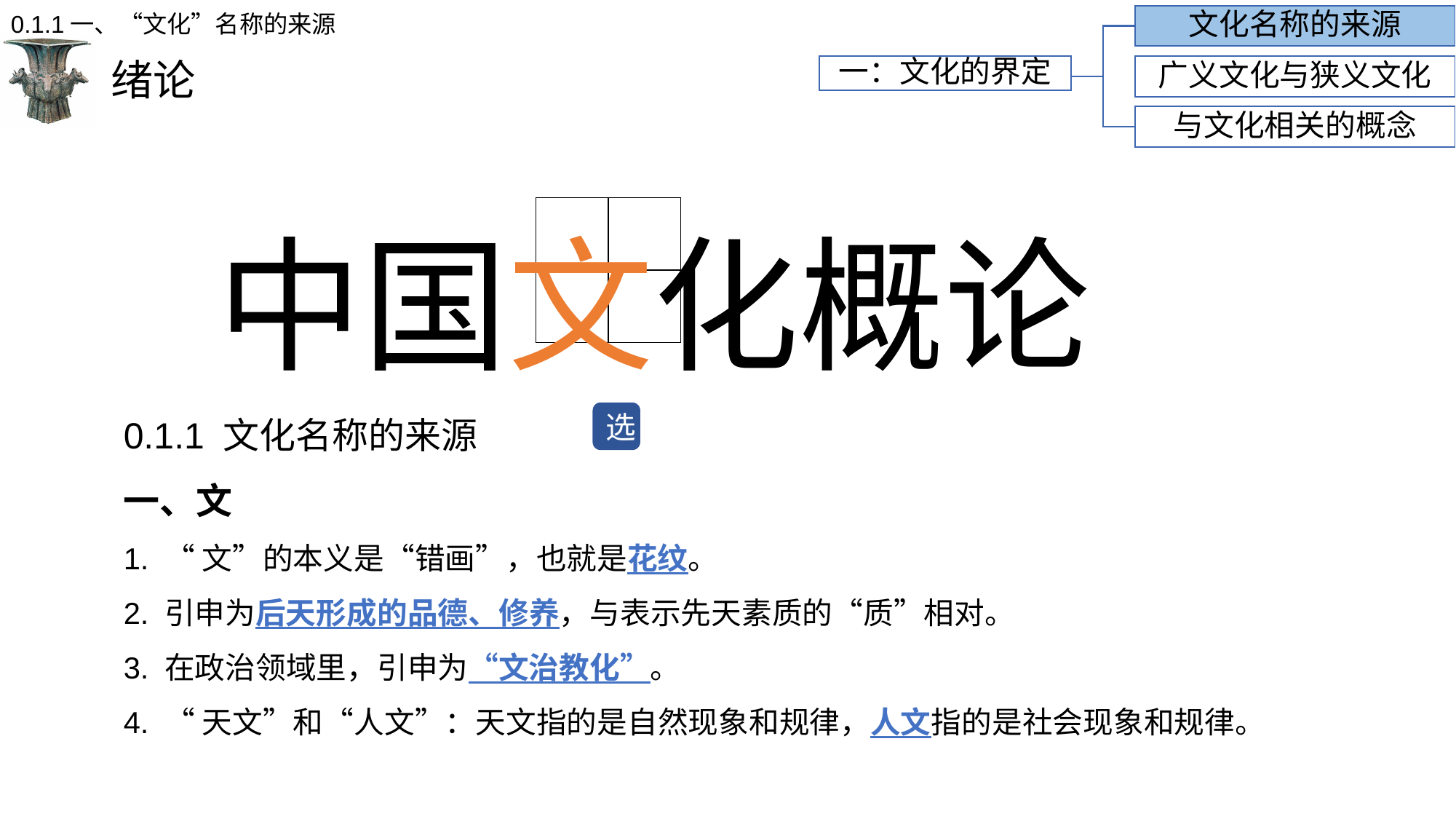

0.1.1一、“文化”名称的来源
文化名称的来源

# 绪论
一：文化的界定
广义文化与狭义文化

与文化相关的概念
中国文化概论
|  |  |
| --- | --- |
|  |  |
0.1.1 文化名称的来源
一、文
“文”的本义是“错画”，也就是花纹。
引申为后天形成的品德、修养，与表示先天素质的“质”相对。
在政治领域里，引申为“文治教化”。
“天文”和“人文”：天文指的是自然现象和规律，人文指的是社会现象和规律。
选
11